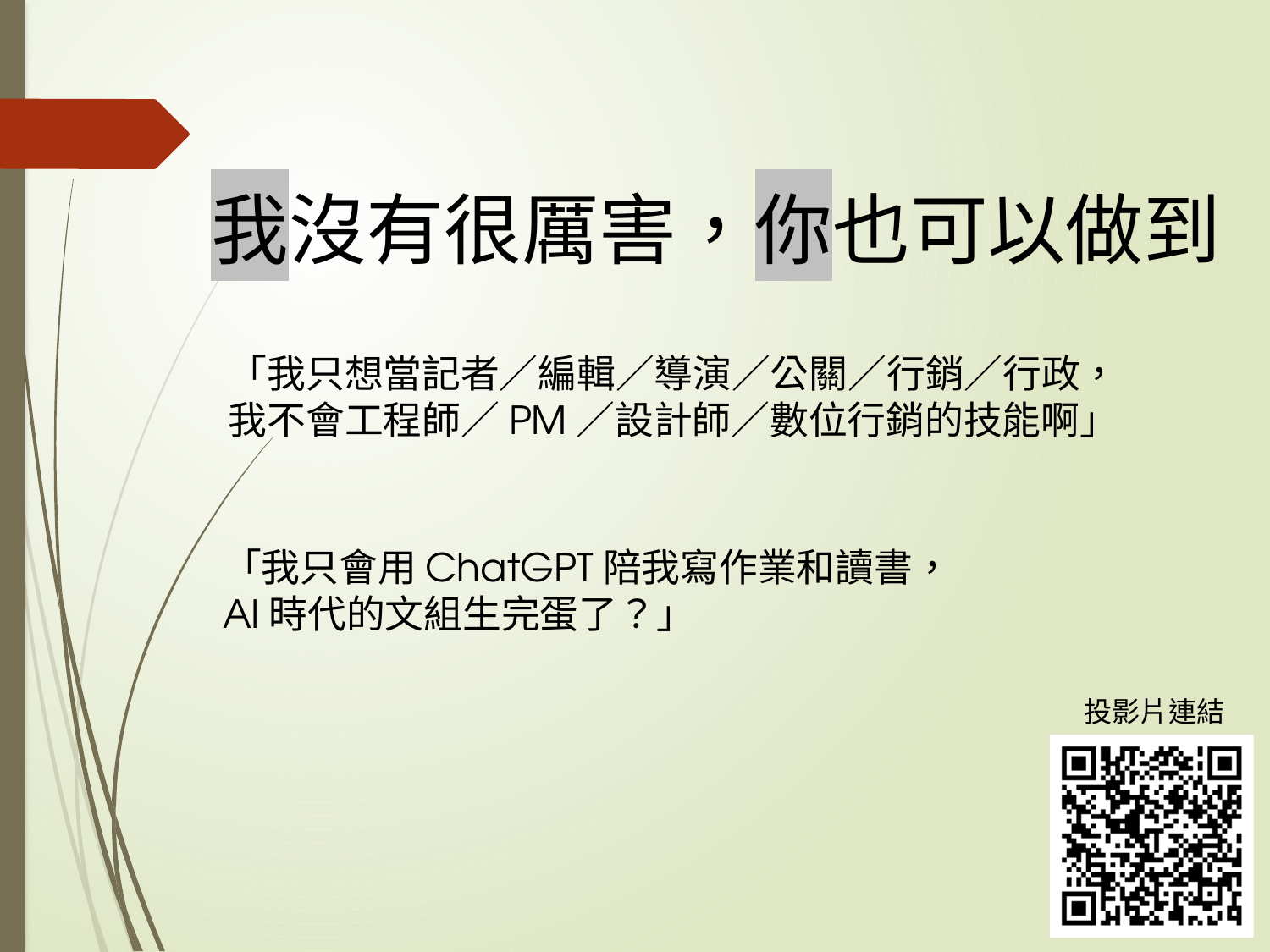

我沒有很厲害，你也可以做到
「我只想當記者／編輯／導演／公關／行銷／行政，
我不會工程師／PM／設計師／數位行銷的技能啊」
「我只會用ChatGPT陪我寫作業和讀書，
AI時代的文組生完蛋了？」